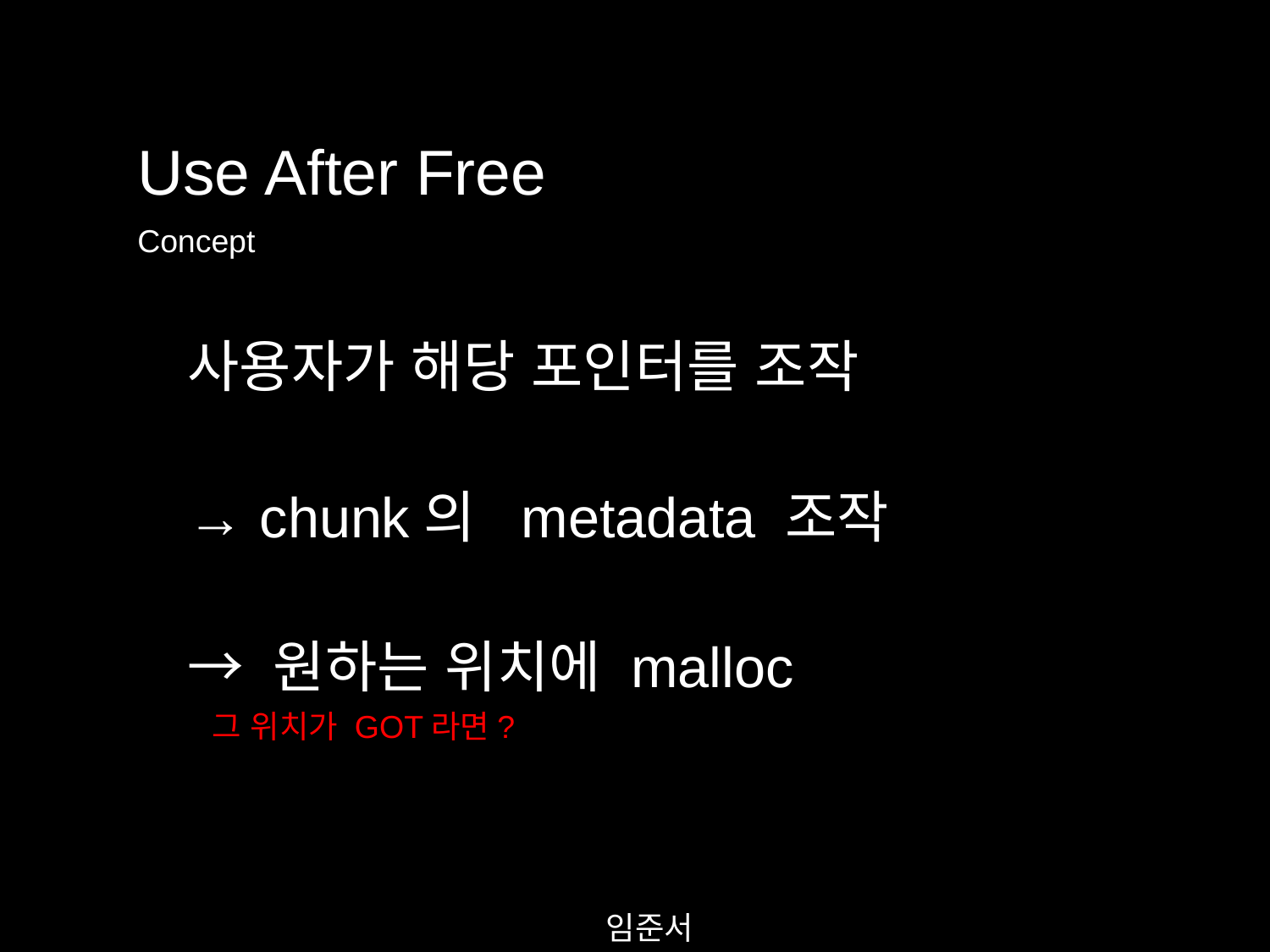

Use After Free
Concept
사용자가 해당 포인터를 조작
→ chunk의  metadata 조작
→ 원하는 위치에 malloc
그 위치가 GOT라면?

임준서